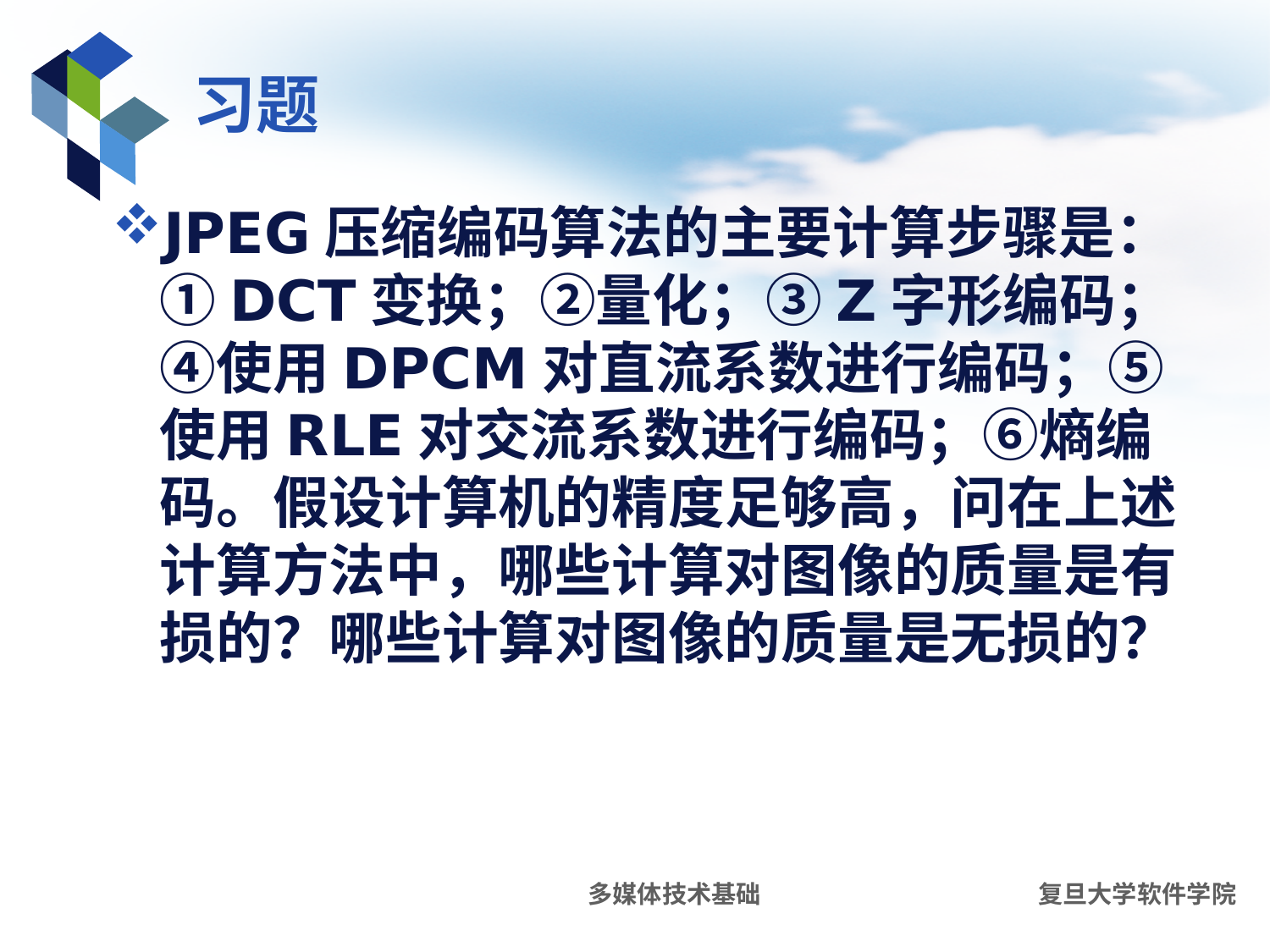

# 习题
JPEG压缩编码算法的主要计算步骤是：①DCT变换；②量化；③Z字形编码；④使用DPCM对直流系数进行编码；⑤使用RLE对交流系数进行编码；⑥熵编码。假设计算机的精度足够高，问在上述计算方法中，哪些计算对图像的质量是有损的？哪些计算对图像的质量是无损的？
多媒体技术基础